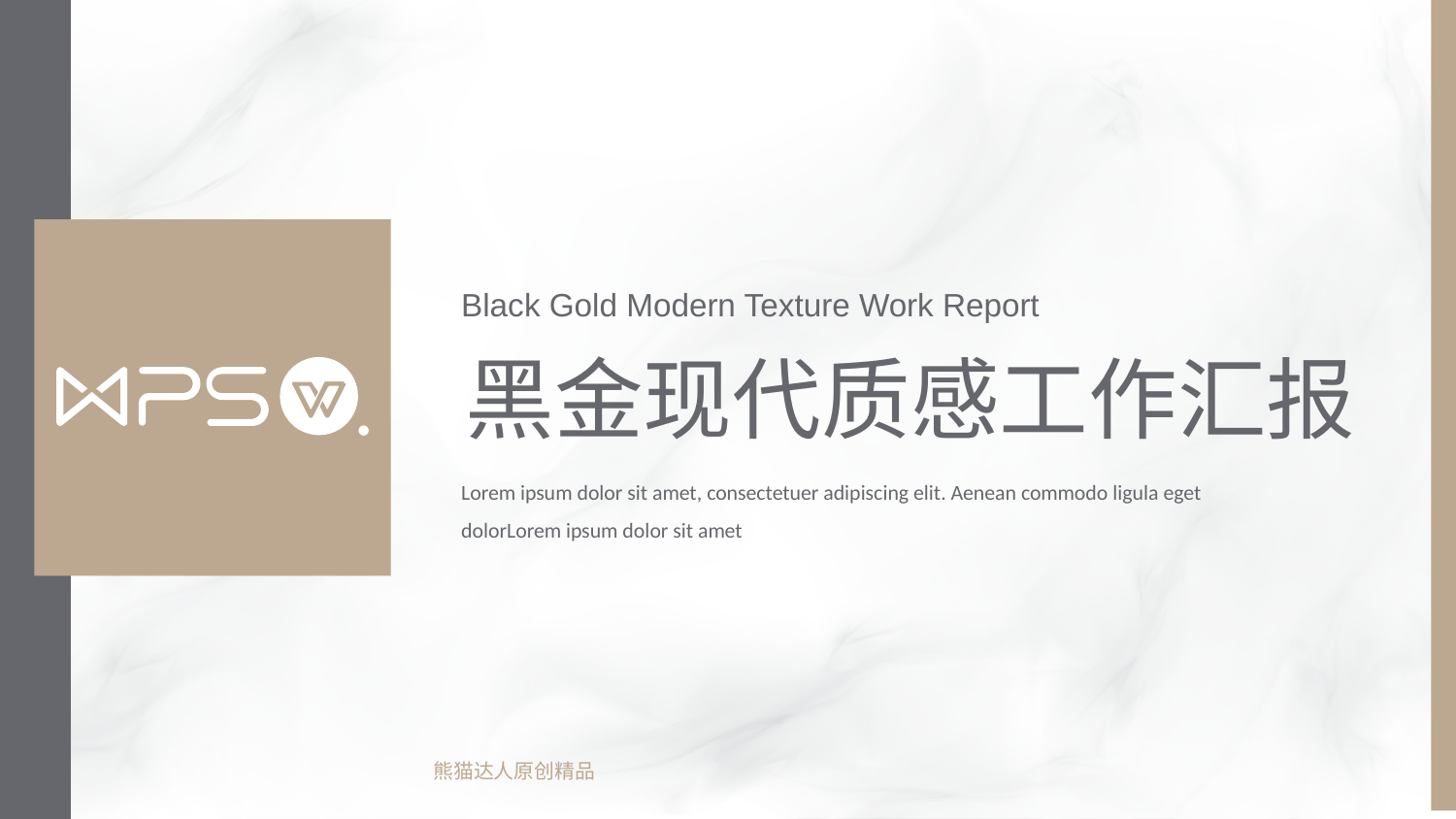

Black Gold Modern Texture Work Report
黑金现代质感工作汇报

Lorem ipsum dolor sit amet, consectetuer adipiscing elit. Aenean commodo ligula eget dolorLorem ipsum dolor sit amet
熊猫达人原创精品